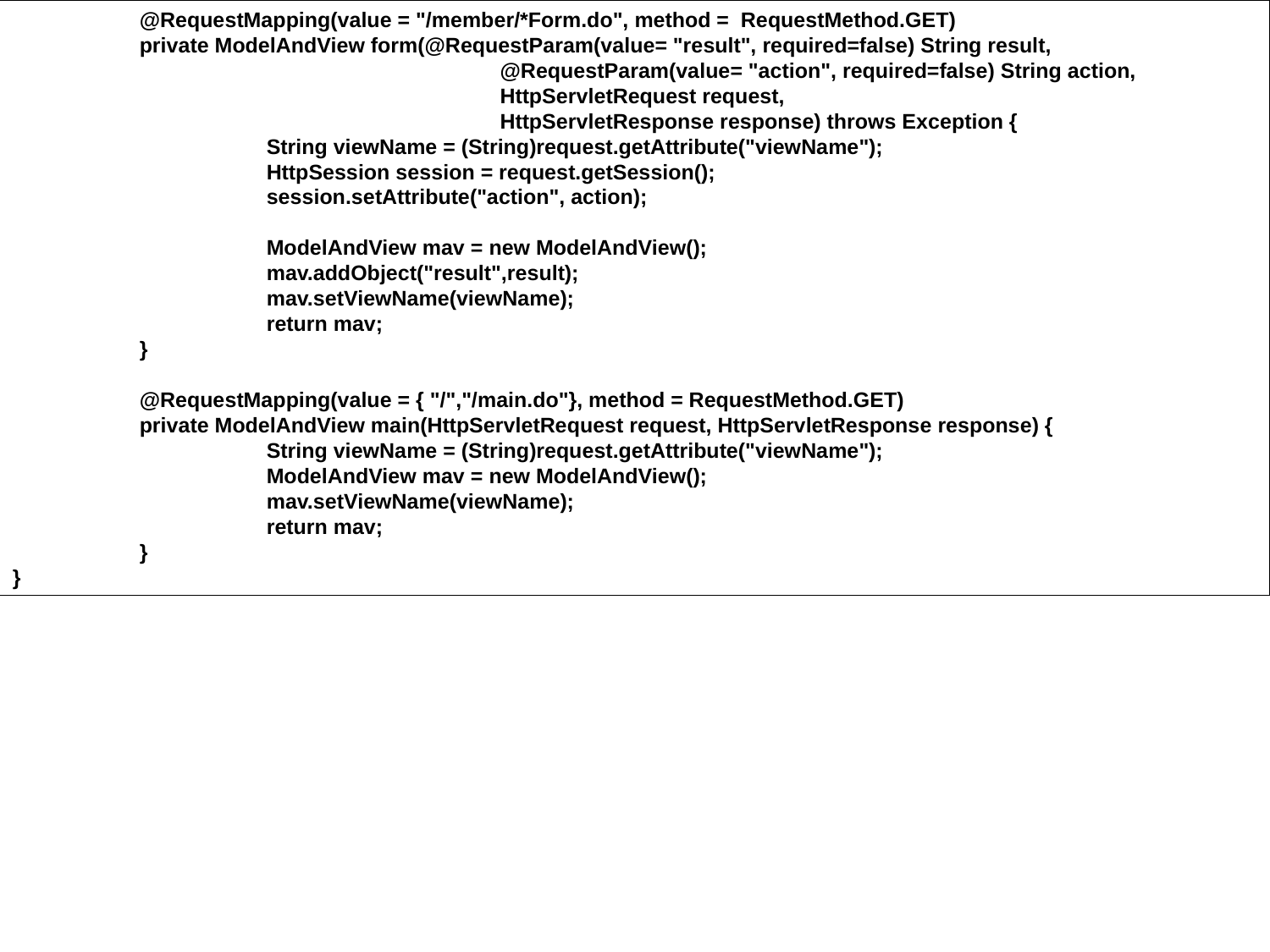

@RequestMapping(value = "/member/*Form.do", method =  RequestMethod.GET)
	private ModelAndView form(@RequestParam(value= "result", required=false) String result,
			                  @RequestParam(value= "action", required=false) String action,
			                  HttpServletRequest request,
			                  HttpServletResponse response) throws Exception {
		String viewName = (String)request.getAttribute("viewName");
		HttpSession session = request.getSession();
		session.setAttribute("action", action);

		ModelAndView mav = new ModelAndView();
		mav.addObject("result",result);
		mav.setViewName(viewName);
		return mav;
	}

	@RequestMapping(value = { "/","/main.do"}, method = RequestMethod.GET)
	private ModelAndView main(HttpServletRequest request, HttpServletResponse response) {
		String viewName = (String)request.getAttribute("viewName");
		ModelAndView mav = new ModelAndView();
		mav.setViewName(viewName);
		return mav;
	}
}
32장 스프링 부트 사용하기
32.7 마이바티스 사용하기